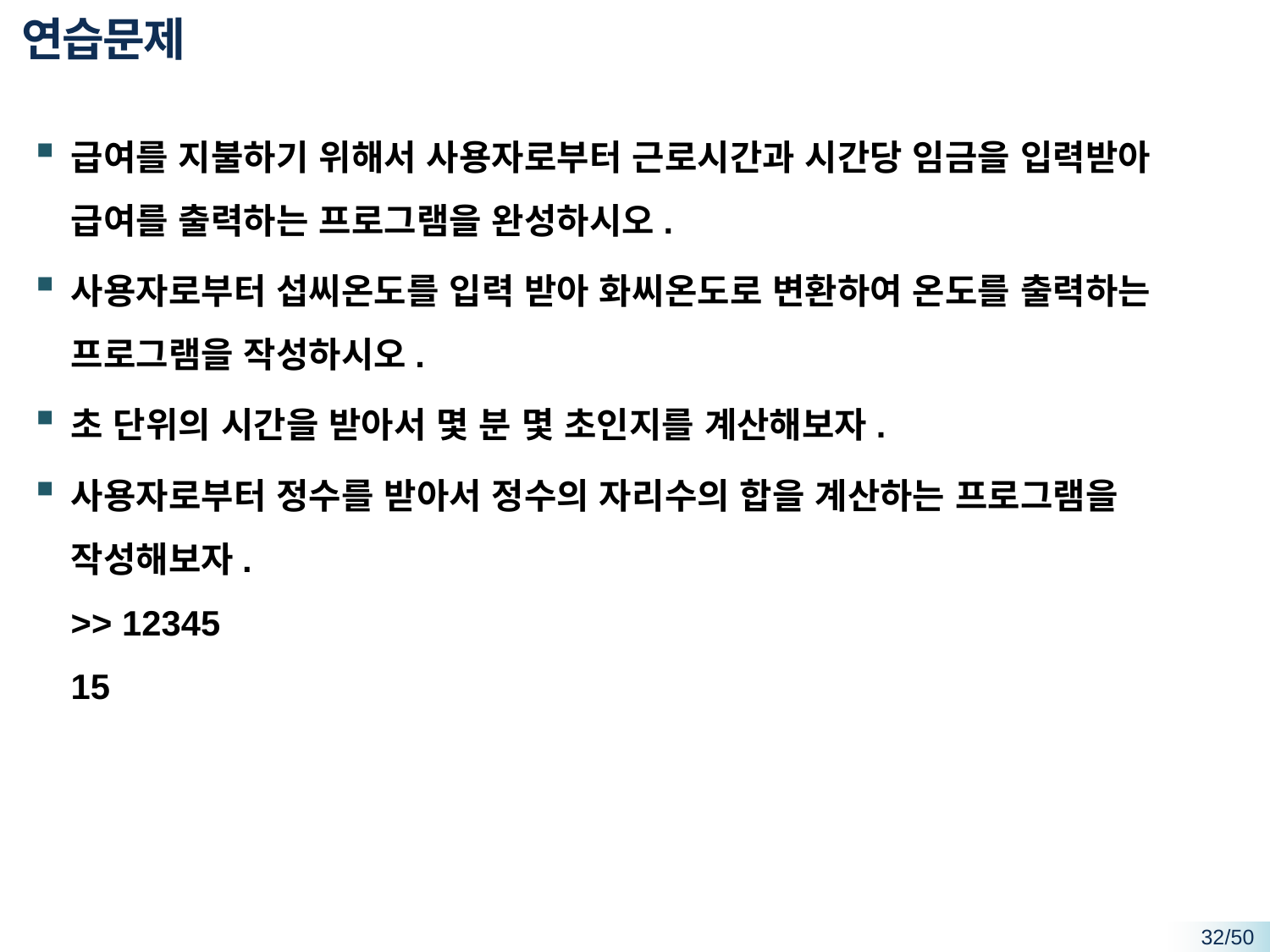

# 연습문제
급여를 지불하기 위해서 사용자로부터 근로시간과 시간당 임금을 입력받아 급여를 출력하는 프로그램을 완성하시오.
사용자로부터 섭씨온도를 입력 받아 화씨온도로 변환하여 온도를 출력하는 프로그램을 작성하시오.
초 단위의 시간을 받아서 몇 분 몇 초인지를 계산해보자.
사용자로부터 정수를 받아서 정수의 자리수의 합을 계산하는 프로그램을 작성해보자.
>> 12345
15